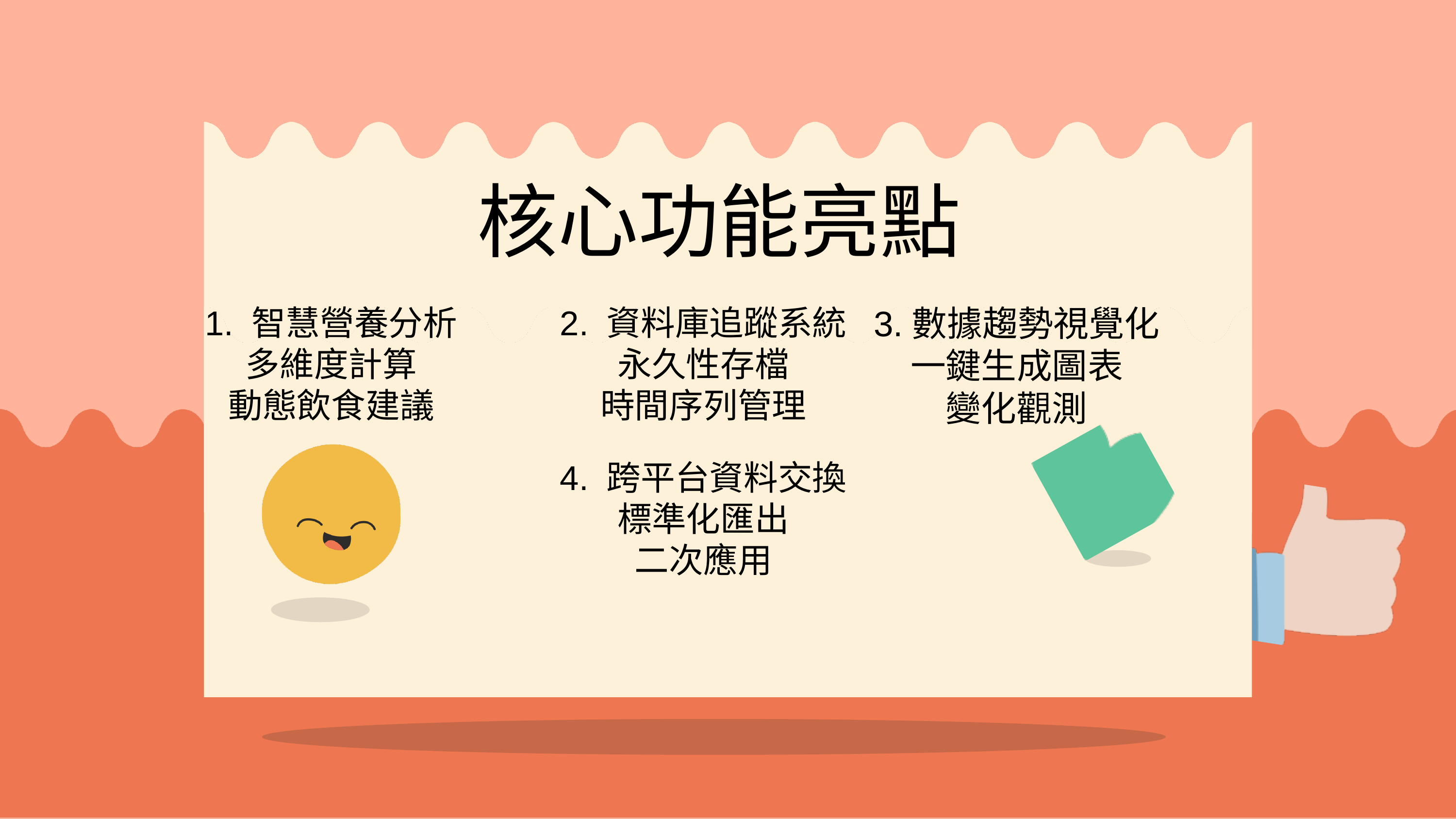

核心功能亮點
1. 智慧營養分析
多維度計算
動態飲食建議
2. 資料庫追蹤系統
永久性存檔
時間序列管理
3.數據趨勢視覺化
一鍵生成圖表
變化觀測

4. 跨平台資料交換
標準化匯出
二次應用